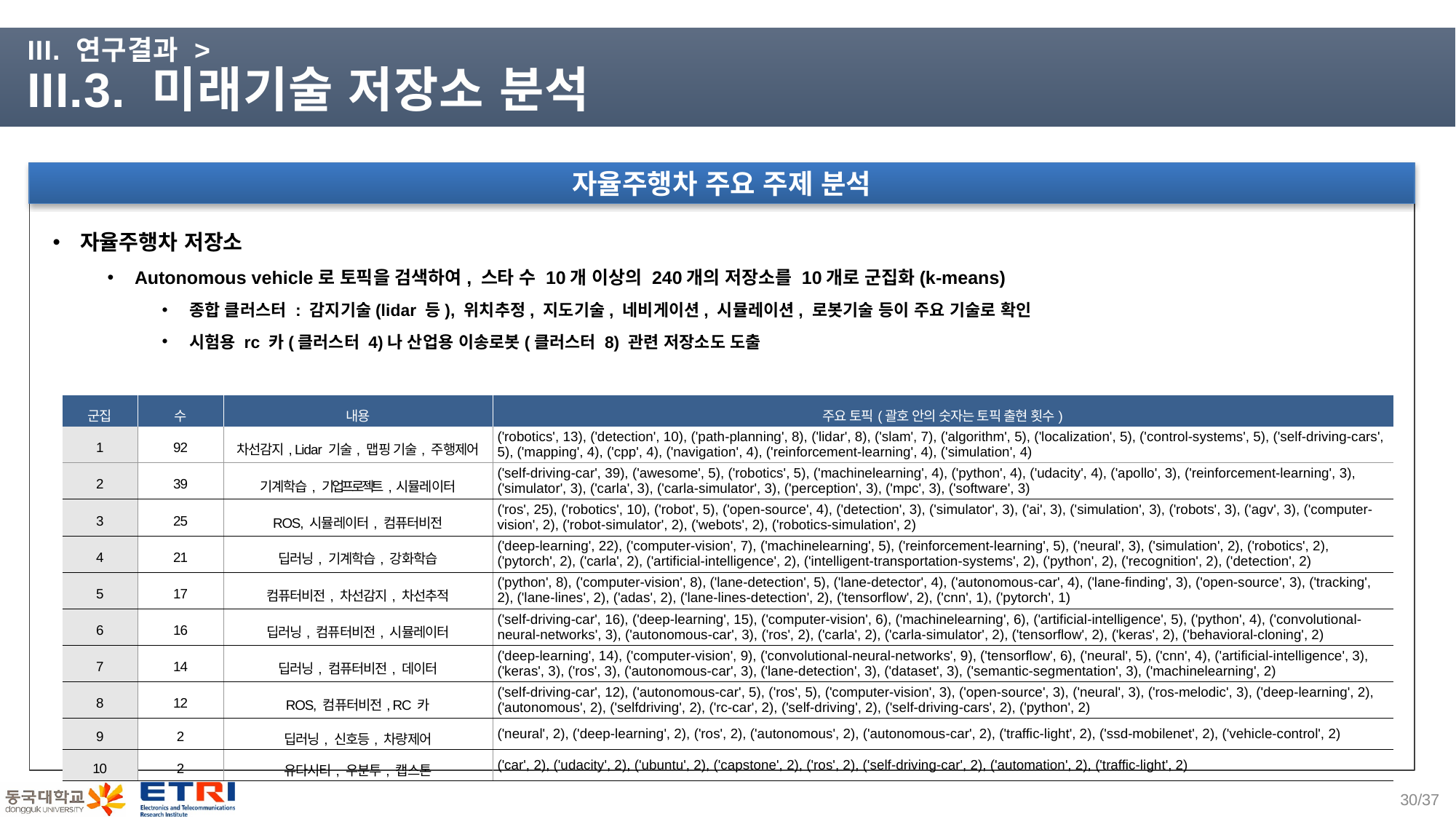

# III. 연구결과 > III.3. 미래기술 저장소 분석
자율주행차 주요 주제 분석

자율주행차 저장소
Autonomous vehicle로 토픽을 검색하여, 스타 수 10개 이상의 240개의 저장소를 10개로 군집화(k-means)
종합 클러스터 : 감지기술(lidar 등), 위치추정, 지도기술, 네비게이션, 시뮬레이션, 로봇기술 등이 주요 기술로 확인
시험용 rc 카(클러스터 4)나 산업용 이송로봇(클러스터 8) 관련 저장소도 도출

| 군집 | 수 | 내용 | 주요 토픽(괄호 안의 숫자는 토픽 출현 횟수) |
| --- | --- | --- | --- |
| 1 | 92 | 차선감지, Lidar 기술, 맵핑 기술, 주행제어 | ('robotics', 13), ('detection', 10), ('path-planning', 8), ('lidar', 8), ('slam', 7), ('algorithm', 5), ('localization', 5), ('control-systems', 5), ('self-driving-cars', 5), ('mapping', 4), ('cpp', 4), ('navigation', 4), ('reinforcement-learning', 4), ('simulation', 4) |
| 2 | 39 | 기계학습, 기업프로젝트, 시뮬레이터 | ('self-driving-car', 39), ('awesome', 5), ('robotics', 5), ('machinelearning', 4), ('python', 4), ('udacity', 4), ('apollo', 3), ('reinforcement-learning', 3), ('simulator', 3), ('carla', 3), ('carla-simulator', 3), ('perception', 3), ('mpc', 3), ('software', 3) |
| 3 | 25 | ROS, 시뮬레이터, 컴퓨터비전 | ('ros', 25), ('robotics', 10), ('robot', 5), ('open-source', 4), ('detection', 3), ('simulator', 3), ('ai', 3), ('simulation', 3), ('robots', 3), ('agv', 3), ('computer-vision', 2), ('robot-simulator', 2), ('webots', 2), ('robotics-simulation', 2) |
| 4 | 21 | 딥러닝, 기계학습, 강화학습 | ('deep-learning', 22), ('computer-vision', 7), ('machinelearning', 5), ('reinforcement-learning', 5), ('neural', 3), ('simulation', 2), ('robotics', 2), ('pytorch', 2), ('carla', 2), ('artificial-intelligence', 2), ('intelligent-transportation-systems', 2), ('python', 2), ('recognition', 2), ('detection', 2) |
| 5 | 17 | 컴퓨터비전, 차선감지, 차선추적 | ('python', 8), ('computer-vision', 8), ('lane-detection', 5), ('lane-detector', 4), ('autonomous-car', 4), ('lane-finding', 3), ('open-source', 3), ('tracking', 2), ('lane-lines', 2), ('adas', 2), ('lane-lines-detection', 2), ('tensorflow', 2), ('cnn', 1), ('pytorch', 1) |
| 6 | 16 | 딥러닝, 컴퓨터비전, 시뮬레이터 | ('self-driving-car', 16), ('deep-learning', 15), ('computer-vision', 6), ('machinelearning', 6), ('artificial-intelligence', 5), ('python', 4), ('convolutional-neural-networks', 3), ('autonomous-car', 3), ('ros', 2), ('carla', 2), ('carla-simulator', 2), ('tensorflow', 2), ('keras', 2), ('behavioral-cloning', 2) |
| 7 | 14 | 딥러닝, 컴퓨터비전, 데이터 | ('deep-learning', 14), ('computer-vision', 9), ('convolutional-neural-networks', 9), ('tensorflow', 6), ('neural', 5), ('cnn', 4), ('artificial-intelligence', 3), ('keras', 3), ('ros', 3), ('autonomous-car', 3), ('lane-detection', 3), ('dataset', 3), ('semantic-segmentation', 3), ('machinelearning', 2) |
| 8 | 12 | ROS, 컴퓨터비전, RC 카 | ('self-driving-car', 12), ('autonomous-car', 5), ('ros', 5), ('computer-vision', 3), ('open-source', 3), ('neural', 3), ('ros-melodic', 3), ('deep-learning', 2), ('autonomous', 2), ('selfdriving', 2), ('rc-car', 2), ('self-driving', 2), ('self-driving-cars', 2), ('python', 2) |
| 9 | 2 | 딥러닝, 신호등, 차량제어 | ('neural', 2), ('deep-learning', 2), ('ros', 2), ('autonomous', 2), ('autonomous-car', 2), ('traffic-light', 2), ('ssd-mobilenet', 2), ('vehicle-control', 2) |
| 10 | 2 | 유다시티, 우분투, 캡스톤 | ('car', 2), ('udacity', 2), ('ubuntu', 2), ('capstone', 2), ('ros', 2), ('self-driving-car', 2), ('automation', 2), ('traffic-light', 2) |
30/37